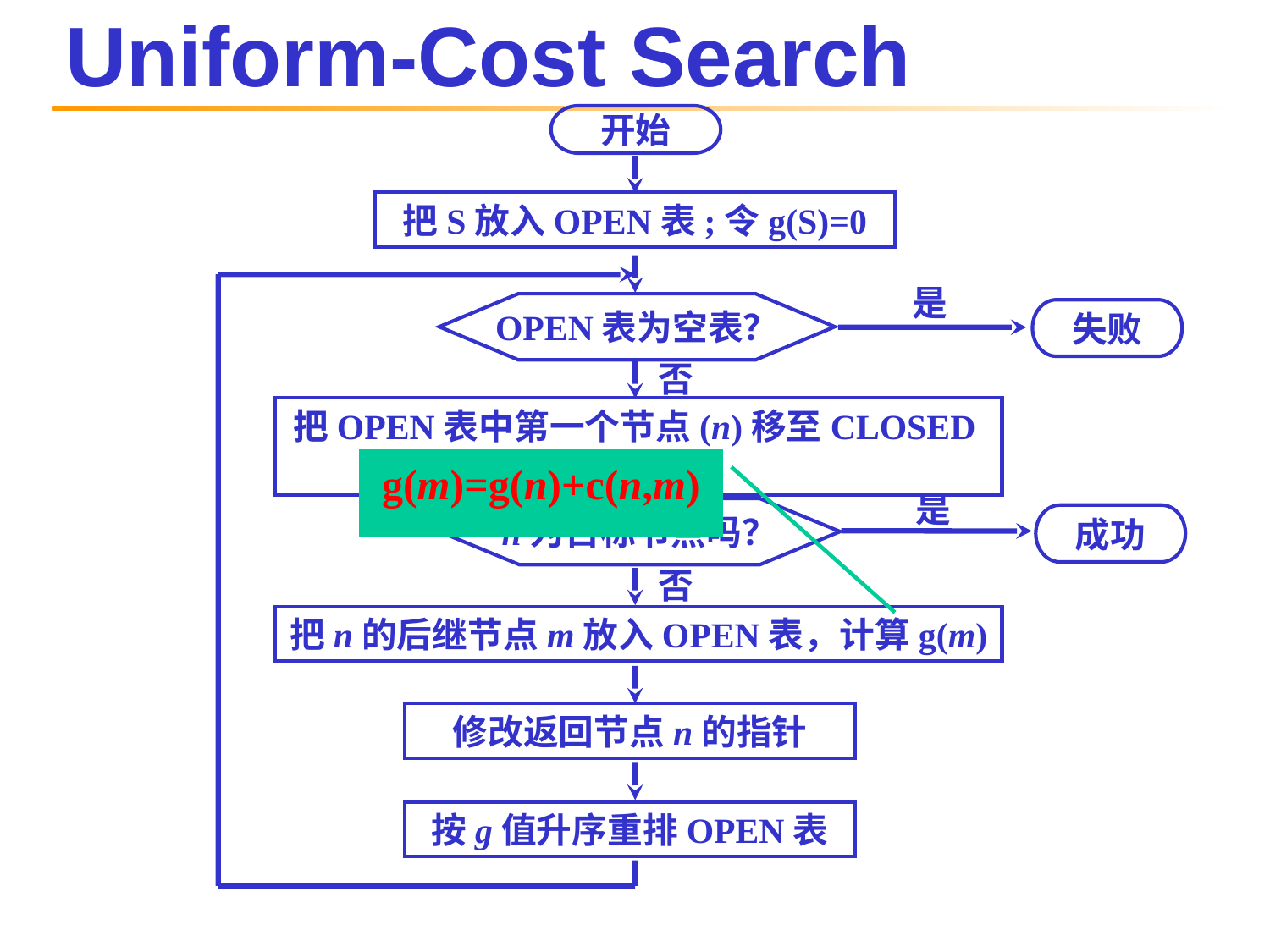

# Uniform-Cost Search
开始

把S放入OPEN表;令g(S)=0

是
OPEN表为空表？
失败

否

把OPEN表中第一个节点(n)移至CLOSED表
g(m)=g(n)+c(n,m)

是
n为目标节点吗？
成功

否

把n的后继节点m放入OPEN表，计算g(m)

修改返回节点n的指针

按g值升序重排OPEN表